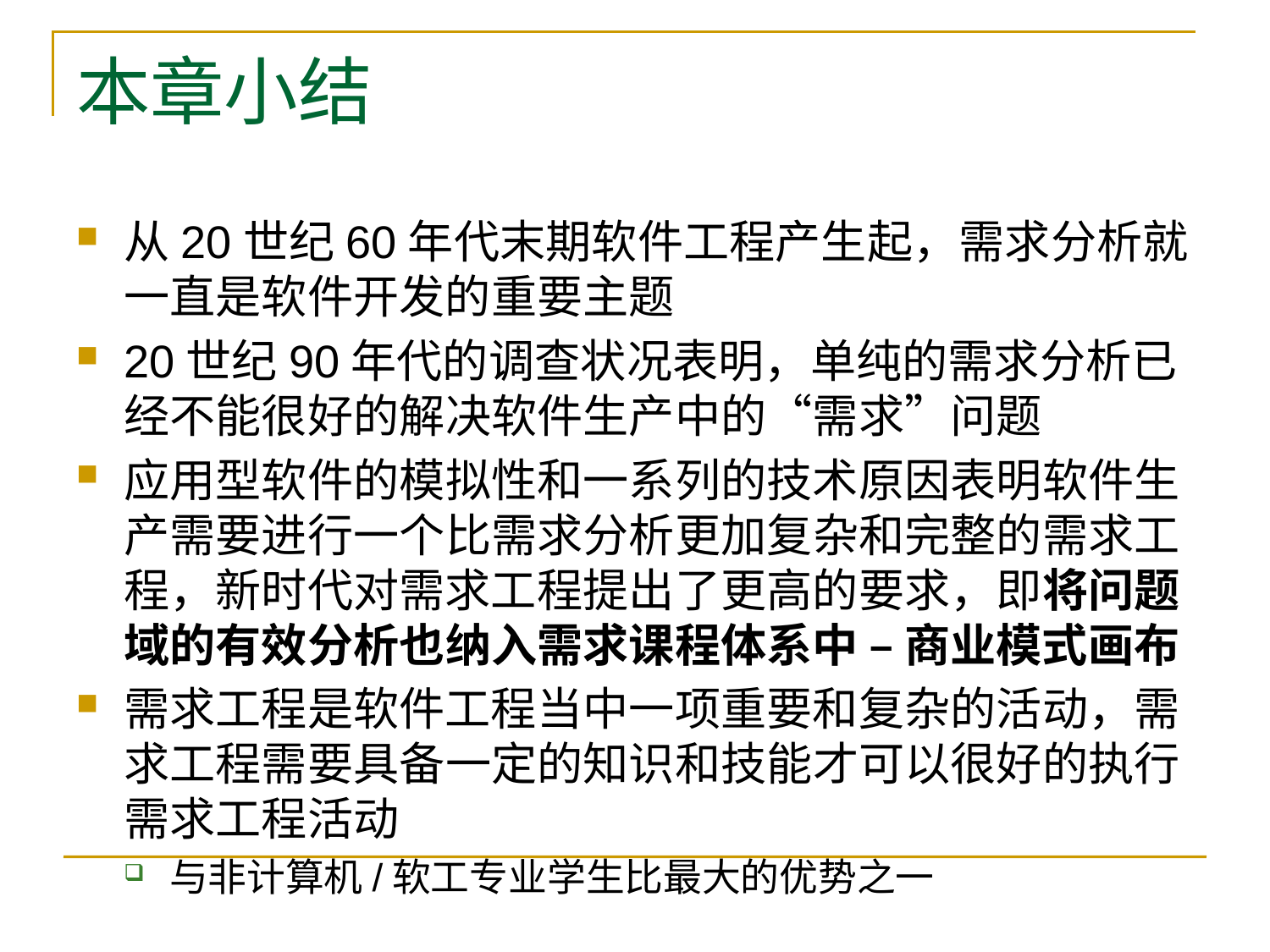

# 本章小结
从20世纪60年代末期软件工程产生起，需求分析就一直是软件开发的重要主题
20世纪90年代的调查状况表明，单纯的需求分析已经不能很好的解决软件生产中的“需求”问题
应用型软件的模拟性和一系列的技术原因表明软件生产需要进行一个比需求分析更加复杂和完整的需求工程，新时代对需求工程提出了更高的要求，即将问题域的有效分析也纳入需求课程体系中 – 商业模式画布
需求工程是软件工程当中一项重要和复杂的活动，需求工程需要具备一定的知识和技能才可以很好的执行需求工程活动
与非计算机/软工专业学生比最大的优势之一